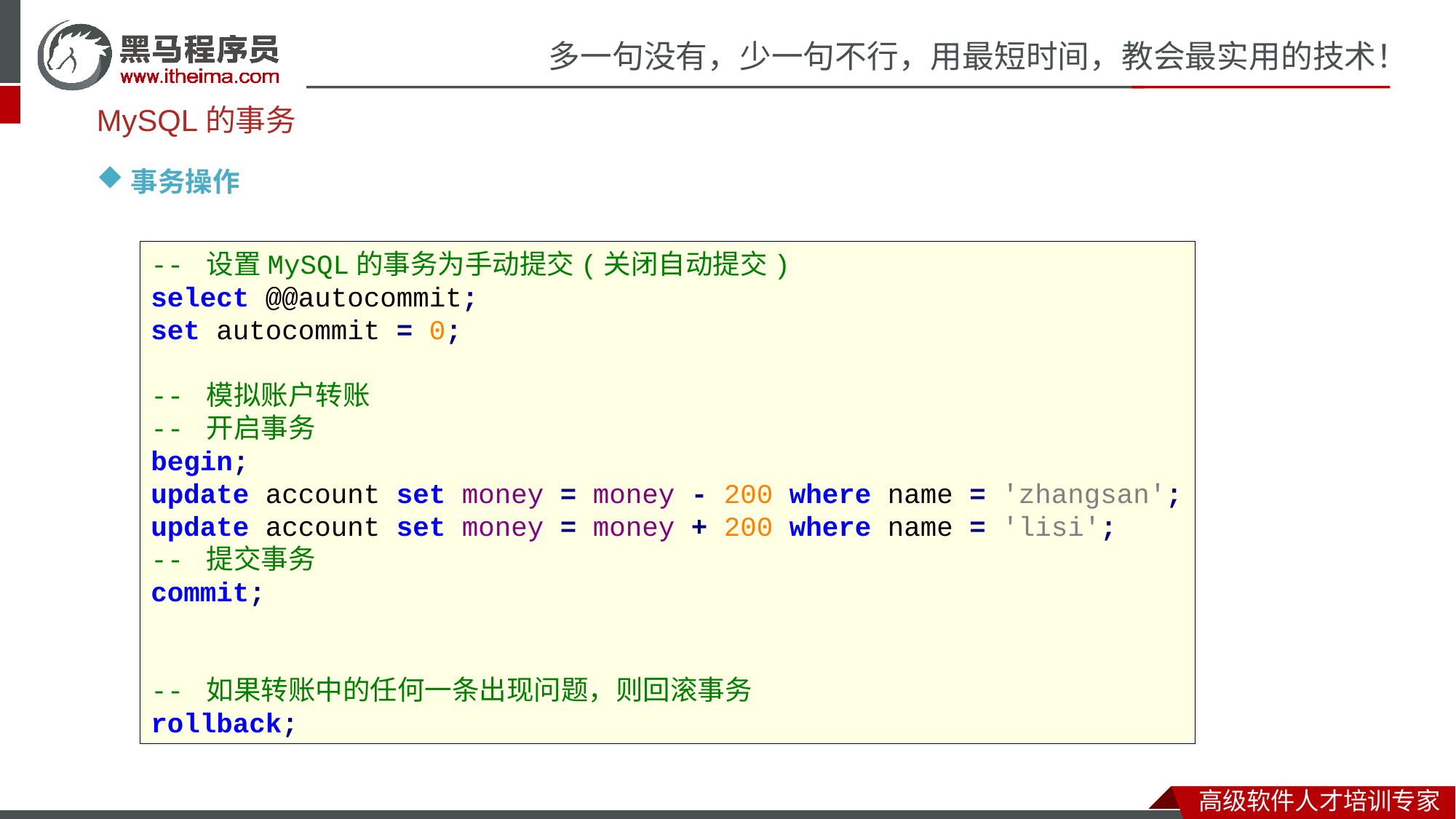

MySQL的事务
事务操作
-- 设置MySQL的事务为手动提交(关闭自动提交)
select @@autocommit;
set autocommit = 0;

-- 模拟账户转账
-- 开启事务
begin;
update account set money = money - 200 where name = 'zhangsan';
update account set money = money + 200 where name = 'lisi';
-- 提交事务
commit;

-- 如果转账中的任何一条出现问题，则回滚事务
rollback;